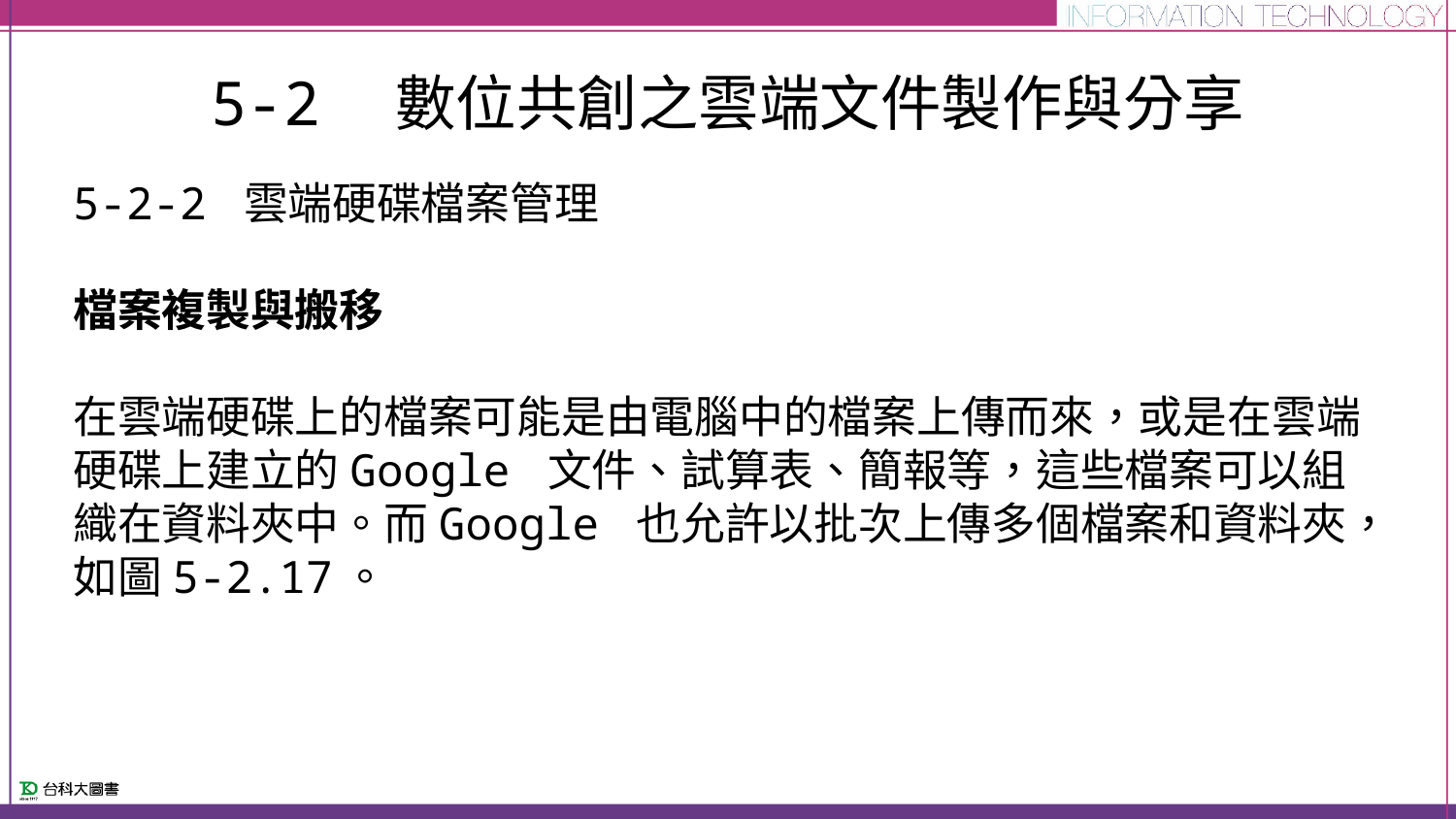

# 5-2　數位共創之雲端文件製作與分享
5-2-2 雲端硬碟檔案管理

檔案複製與搬移

在雲端硬碟上的檔案可能是由電腦中的檔案上傳而來，或是在雲端硬碟上建立的Google 文件、試算表、簡報等，這些檔案可以組織在資料夾中。而Google 也允許以批次上傳多個檔案和資料夾，如圖5-2.17。